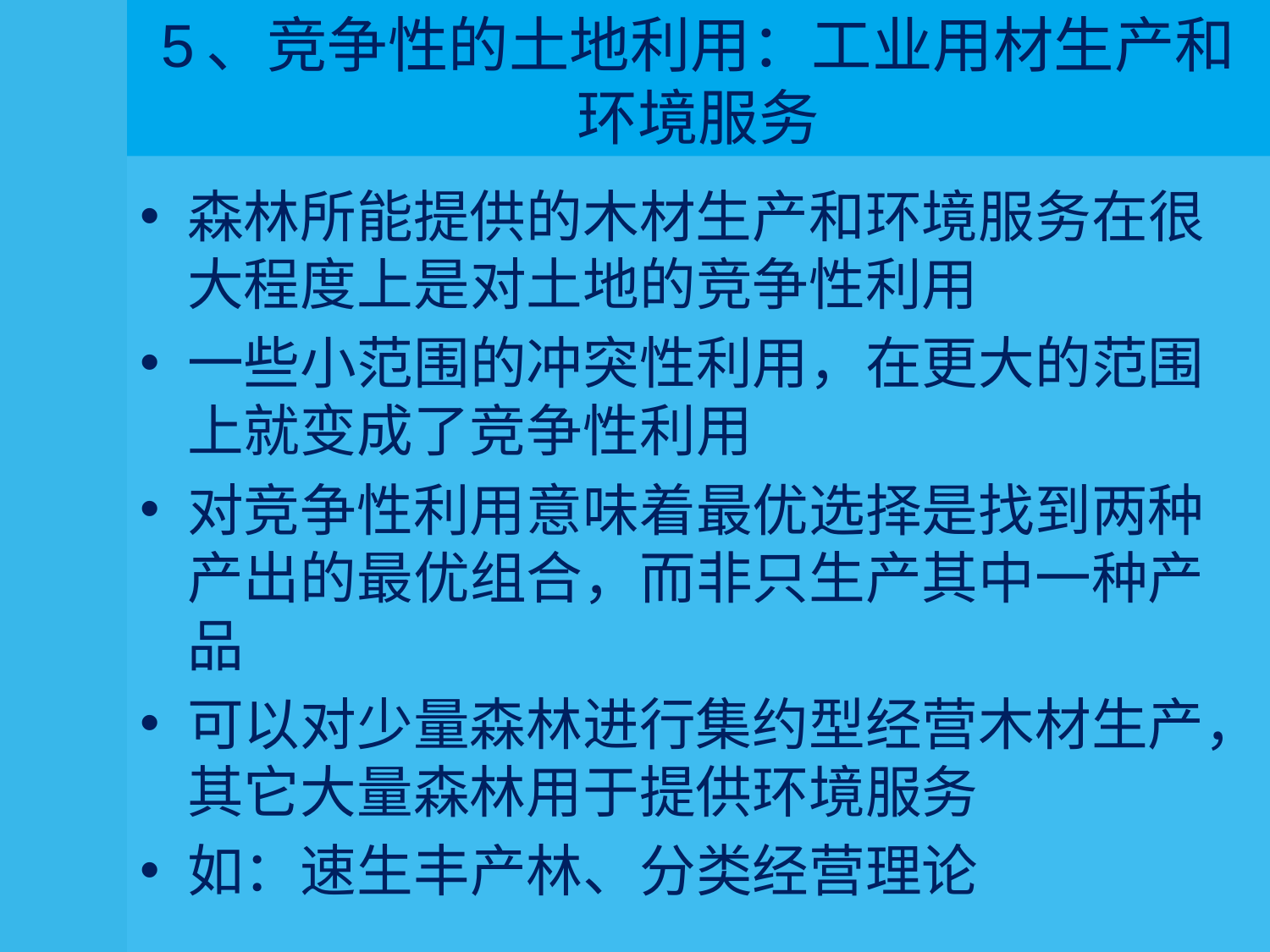

# 5、竞争性的土地利用：工业用材生产和环境服务
森林所能提供的木材生产和环境服务在很大程度上是对土地的竞争性利用
一些小范围的冲突性利用，在更大的范围上就变成了竞争性利用
对竞争性利用意味着最优选择是找到两种产出的最优组合，而非只生产其中一种产品
可以对少量森林进行集约型经营木材生产，其它大量森林用于提供环境服务
如：速生丰产林、分类经营理论